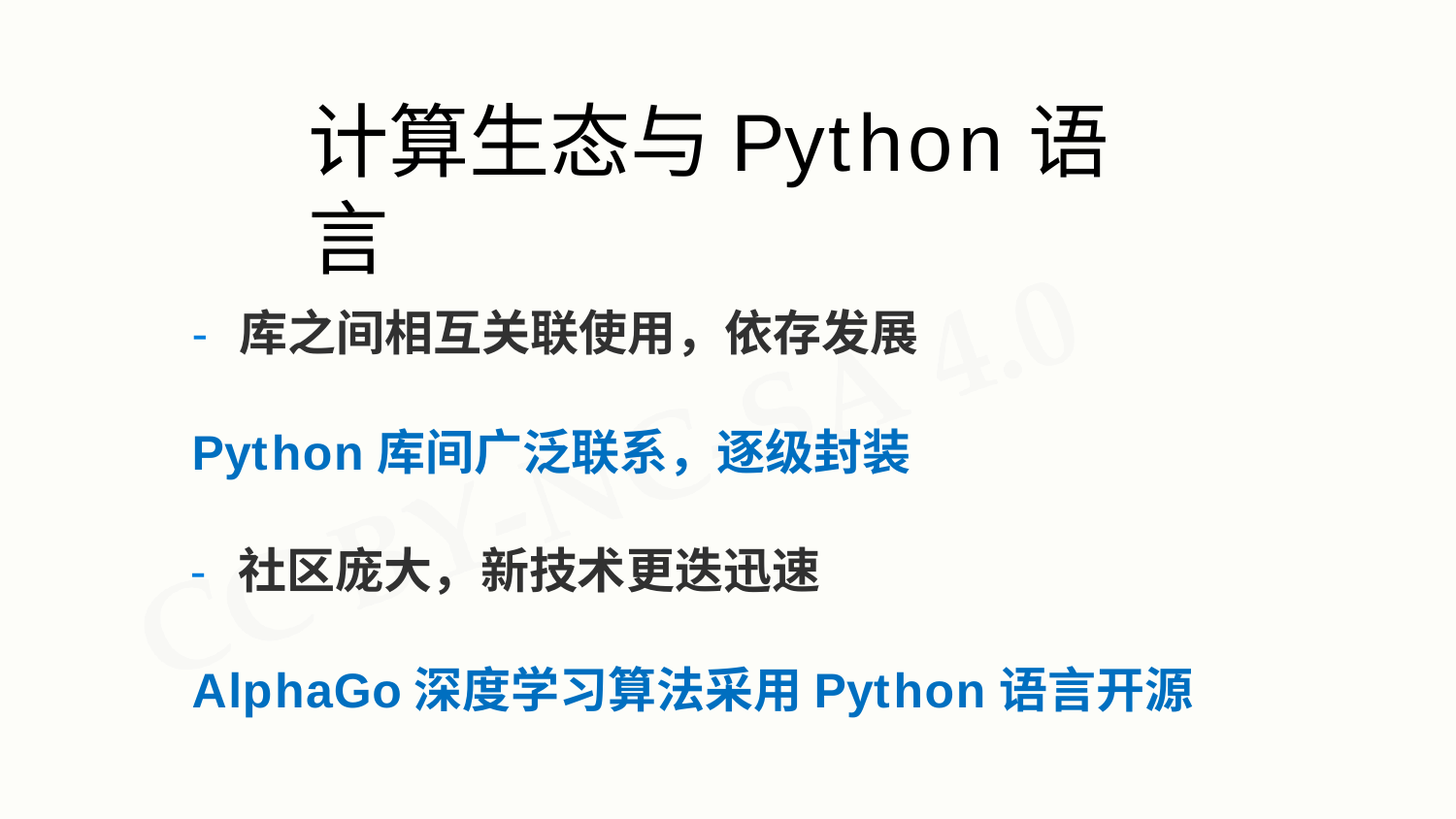

# 计算生态与Python语言

- 库之间相互关联使用，依存发展

Python库间广泛联系，逐级封装

- 社区庞大，新技术更迭迅速

AlphaGo深度学习算法采用Python语言开源